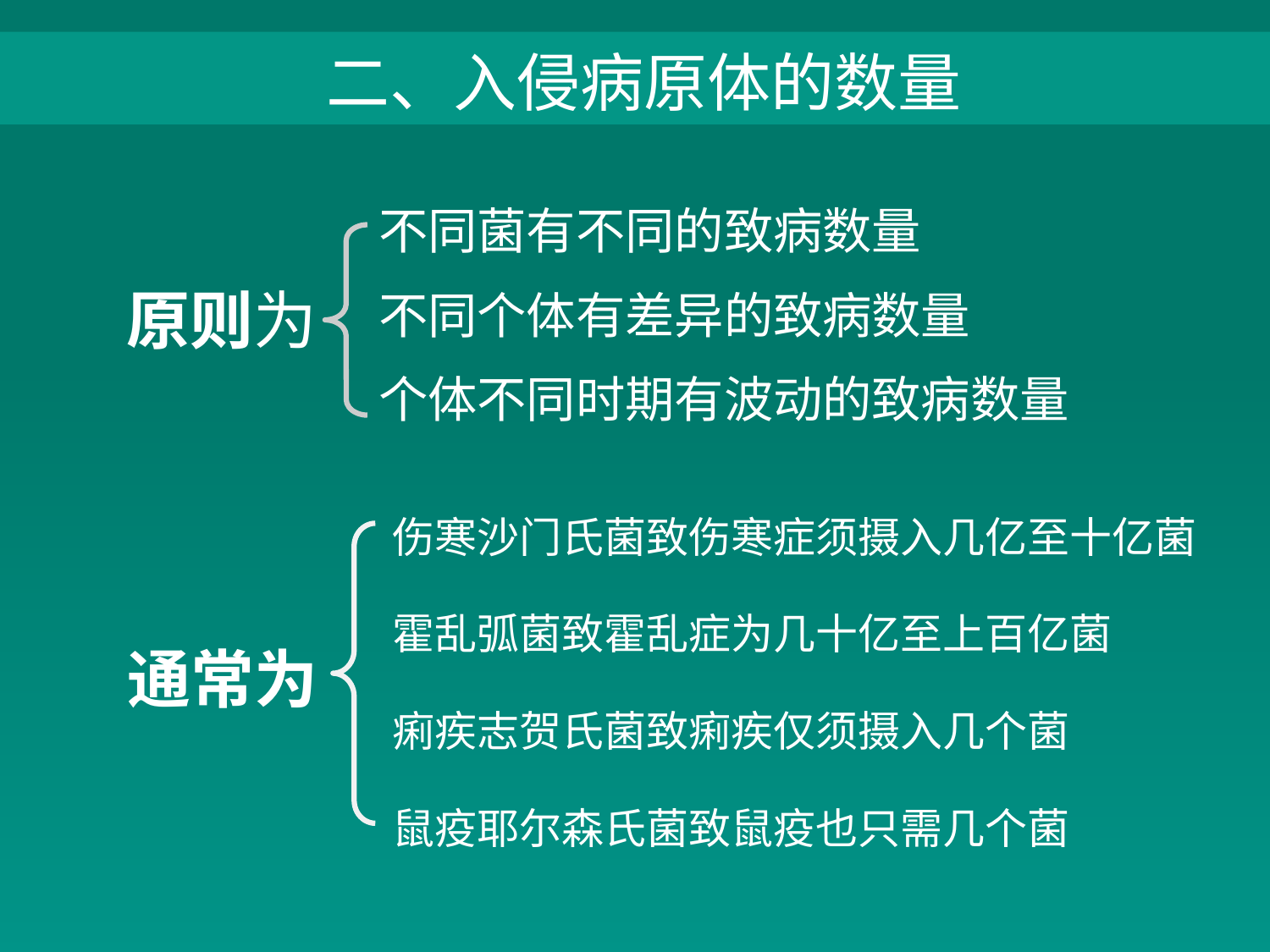

二、入侵病原体的数量
不同菌有不同的致病数量
不同个体有差异的致病数量
个体不同时期有波动的致病数量

原则为
伤寒沙门氏菌致伤寒症须摄入几亿至十亿菌
霍乱弧菌致霍乱症为几十亿至上百亿菌
痢疾志贺氏菌致痢疾仅须摄入几个菌
鼠疫耶尔森氏菌致鼠疫也只需几个菌

通常为